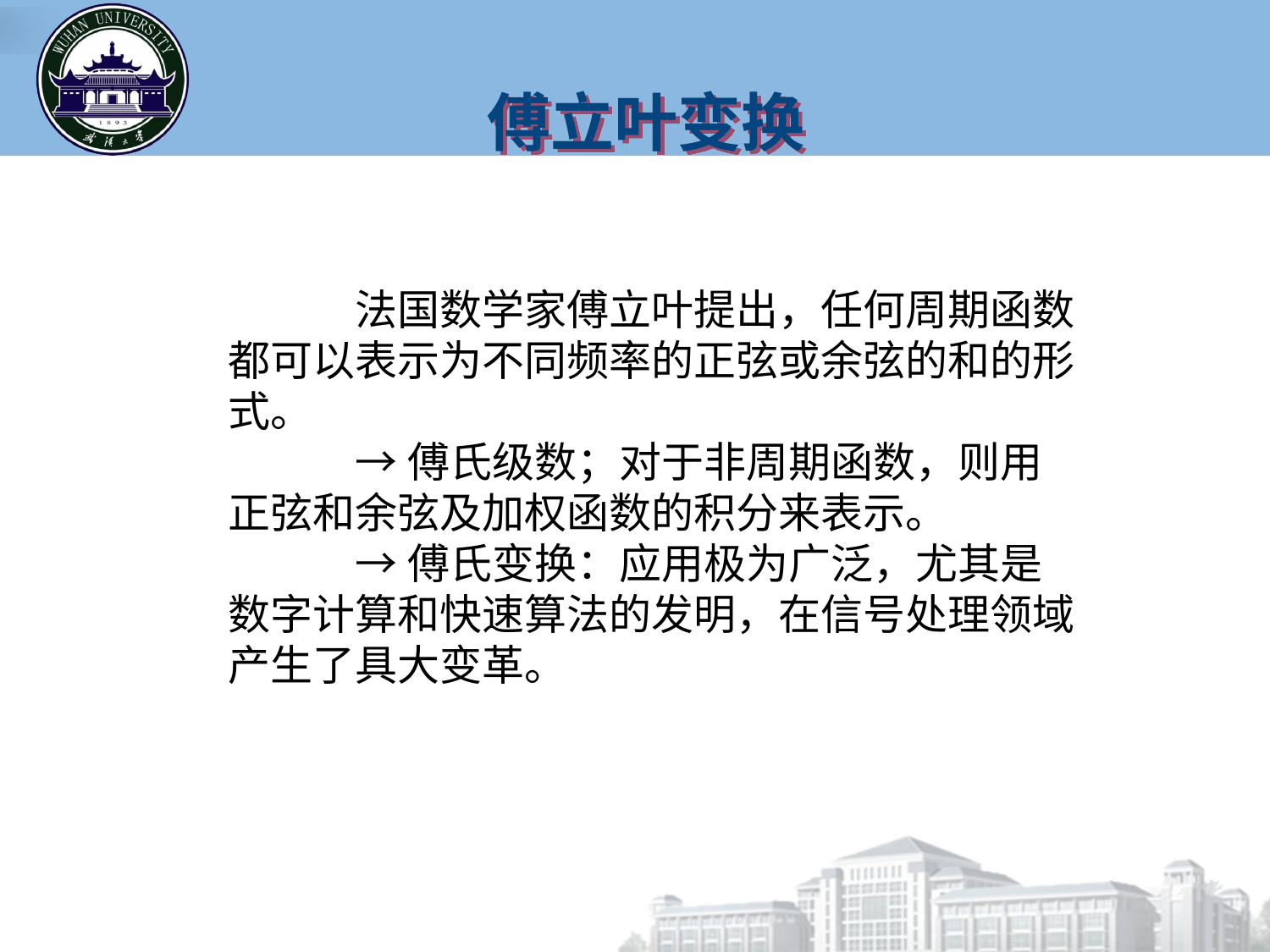

傅立叶变换
	法国数学家傅立叶提出，任何周期函数都可以表示为不同频率的正弦或余弦的和的形式。
	→傅氏级数；对于非周期函数，则用正弦和余弦及加权函数的积分来表示。
	→傅氏变换：应用极为广泛，尤其是数字计算和快速算法的发明，在信号处理领域产生了具大变革。